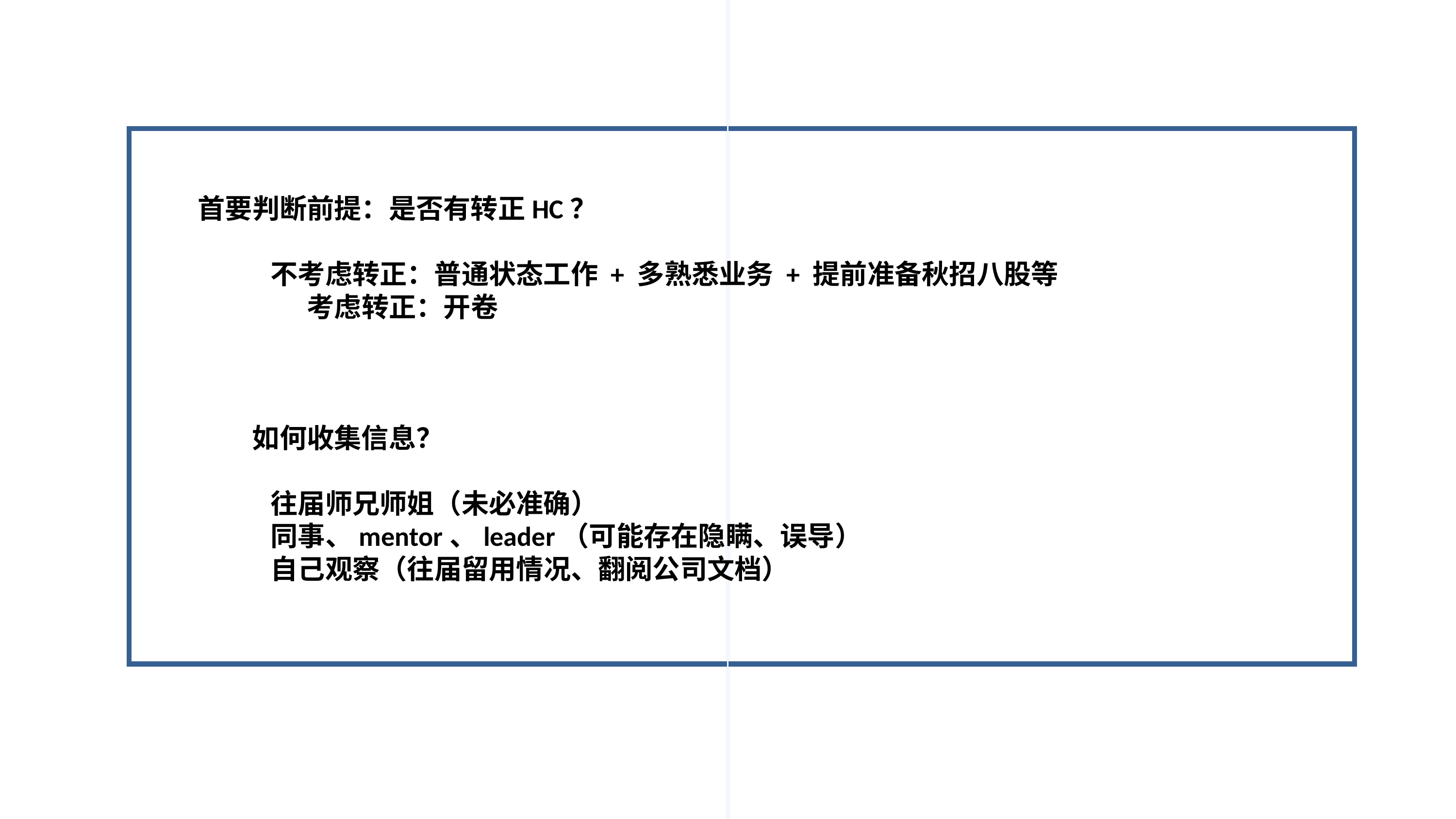

首要判断前提：是否有转正HC？

	不考虑转正：普通状态工作 + 多熟悉业务 + 提前准备秋招八股等
考虑转正：开卷

如何收集信息？

	往届师兄师姐（未必准确）
	同事、mentor、leader（可能存在隐瞒、误导）
	自己观察（往届留用情况、翻阅公司文档）